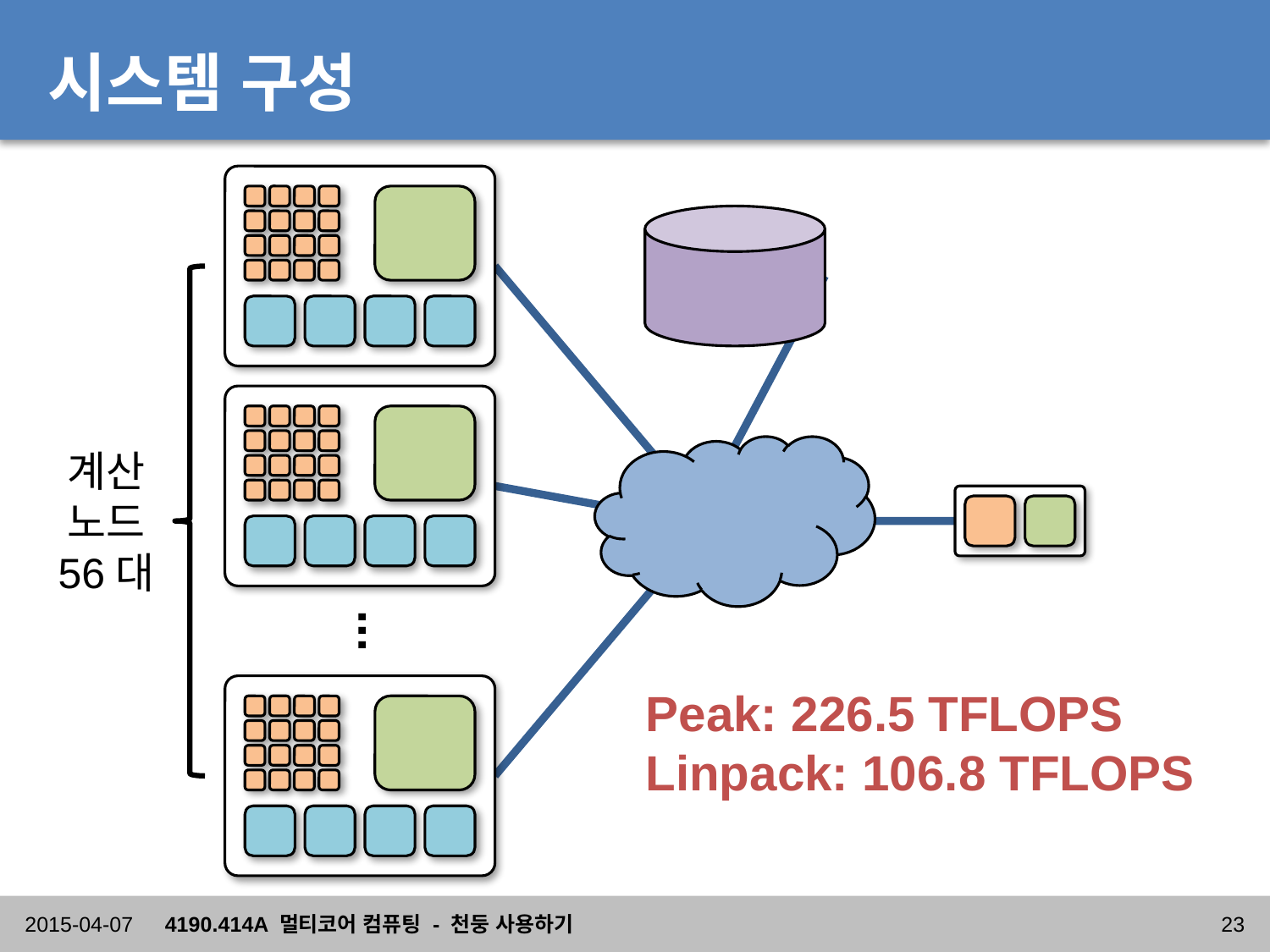

# 시스템 구성

계산
노드
56대

...

Peak: 226.5 TFLOPS
Linpack: 106.8 TFLOPS

2015-04-07
4190.414A 멀티코어 컴퓨팅 - 천둥 사용하기
23